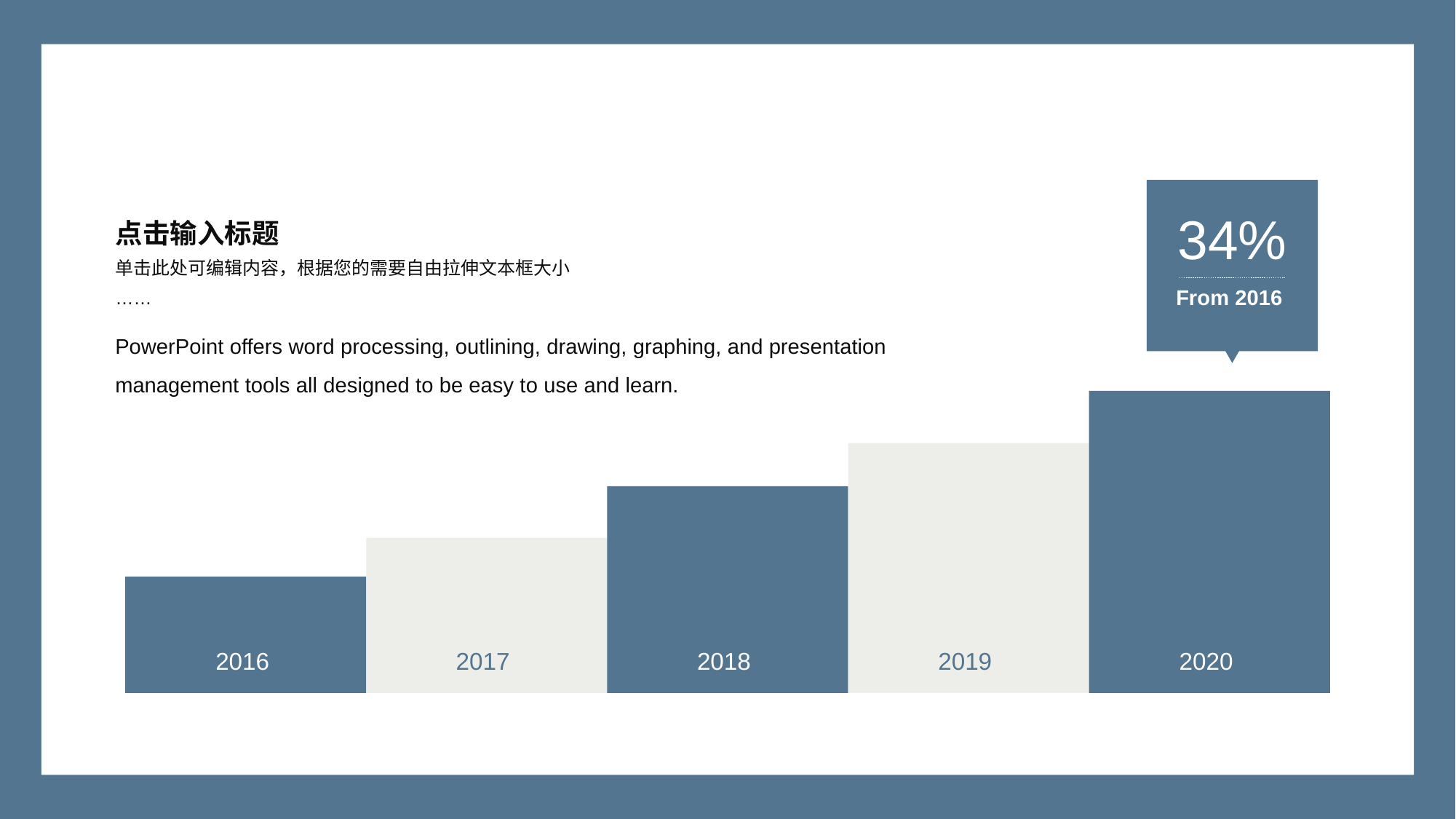

34%
From 2016
点击输入标题
单击此处可编辑内容，根据您的需要自由拉伸文本框大小
……
PowerPoint offers word processing, outlining, drawing, graphing, and presentation management tools all designed to be easy to use and learn.

2016
2017
2018
2019
2020